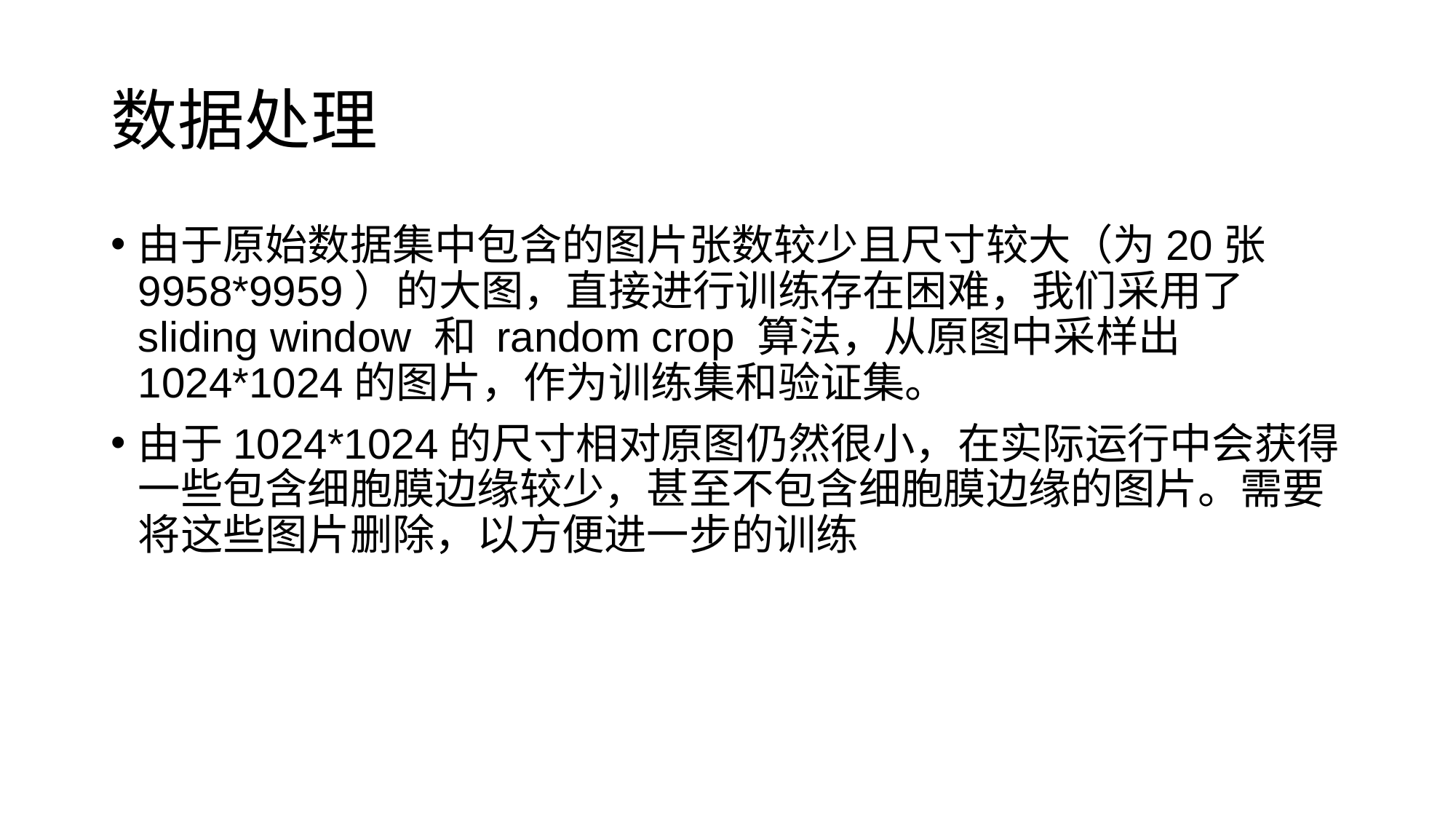

# 数据处理
由于原始数据集中包含的图片张数较少且尺寸较大（为20张9958*9959）的大图，直接进行训练存在困难，我们采用了sliding window 和 random crop 算法，从原图中采样出1024*1024的图片，作为训练集和验证集。
由于1024*1024的尺寸相对原图仍然很小，在实际运行中会获得一些包含细胞膜边缘较少，甚至不包含细胞膜边缘的图片。需要将这些图片删除，以方便进一步的训练